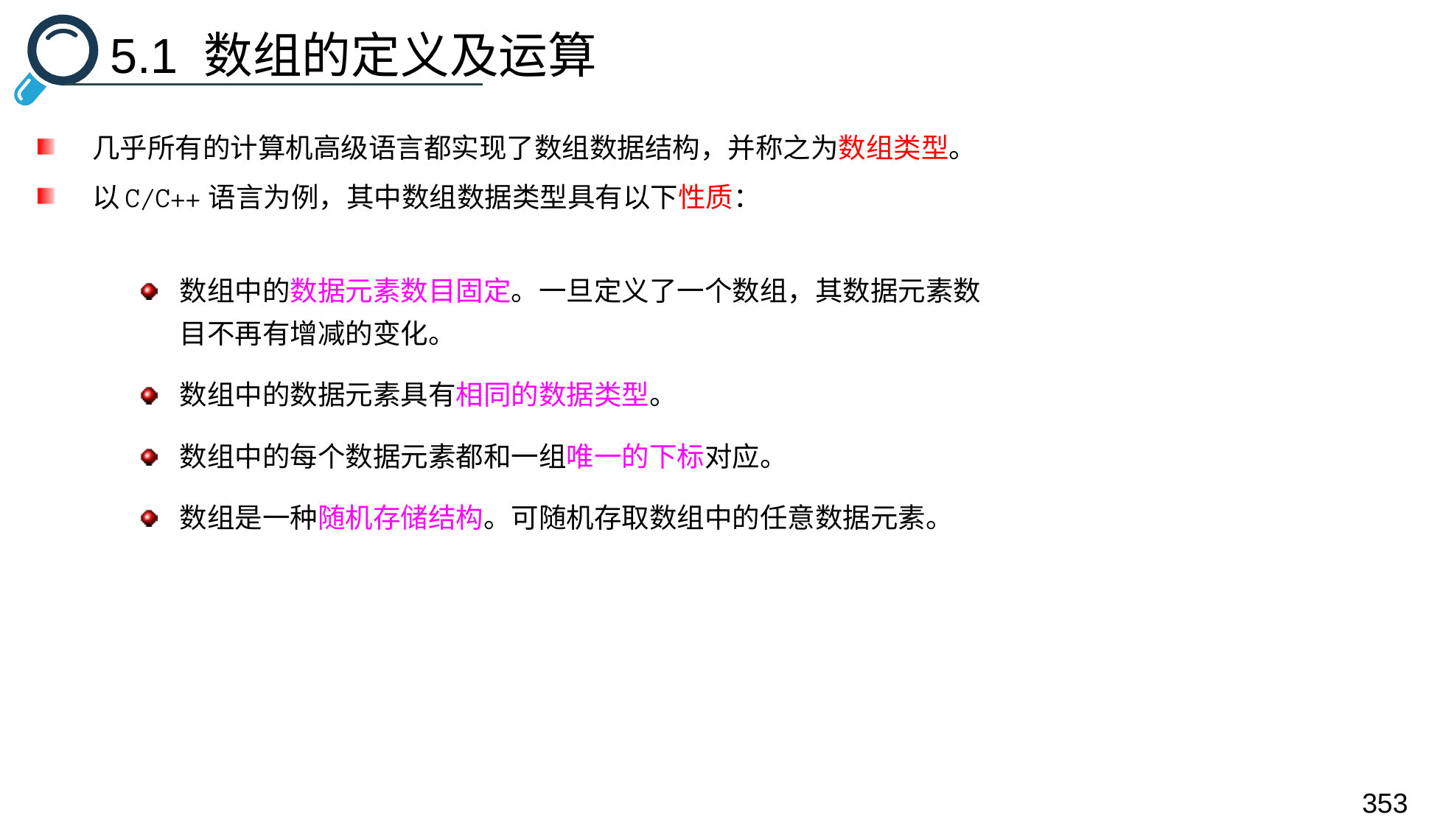

5.1 数组的定义及运算
几乎所有的计算机高级语言都实现了数组数据结构，并称之为数组类型。
以C/C++语言为例，其中数组数据类型具有以下性质：
数组中的数据元素数目固定。一旦定义了一个数组，其数据元素数目不再有增减的变化。
数组中的数据元素具有相同的数据类型。
数组中的每个数据元素都和一组唯一的下标对应。
数组是一种随机存储结构。可随机存取数组中的任意数据元素。
353